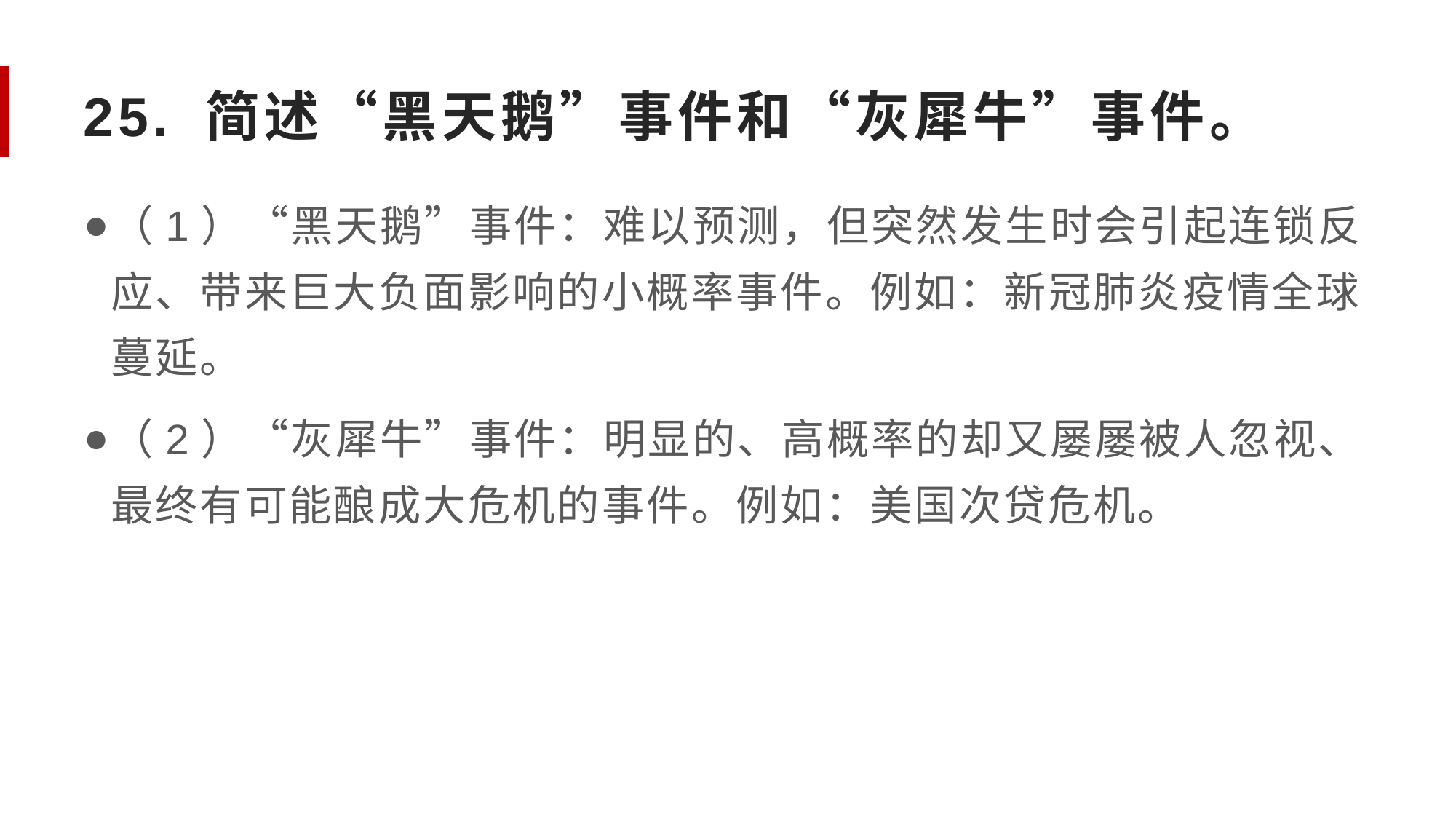

# 25. 简述“黑天鹅”事件和“灰犀牛”事件。
（1）“黑天鹅”事件：难以预测，但突然发生时会引起连锁反应、带来巨大负面影响的小概率事件。例如：新冠肺炎疫情全球蔓延。
（2）“灰犀牛”事件：明显的、高概率的却又屡屡被人忽视、最终有可能酿成大危机的事件。例如：美国次贷危机。